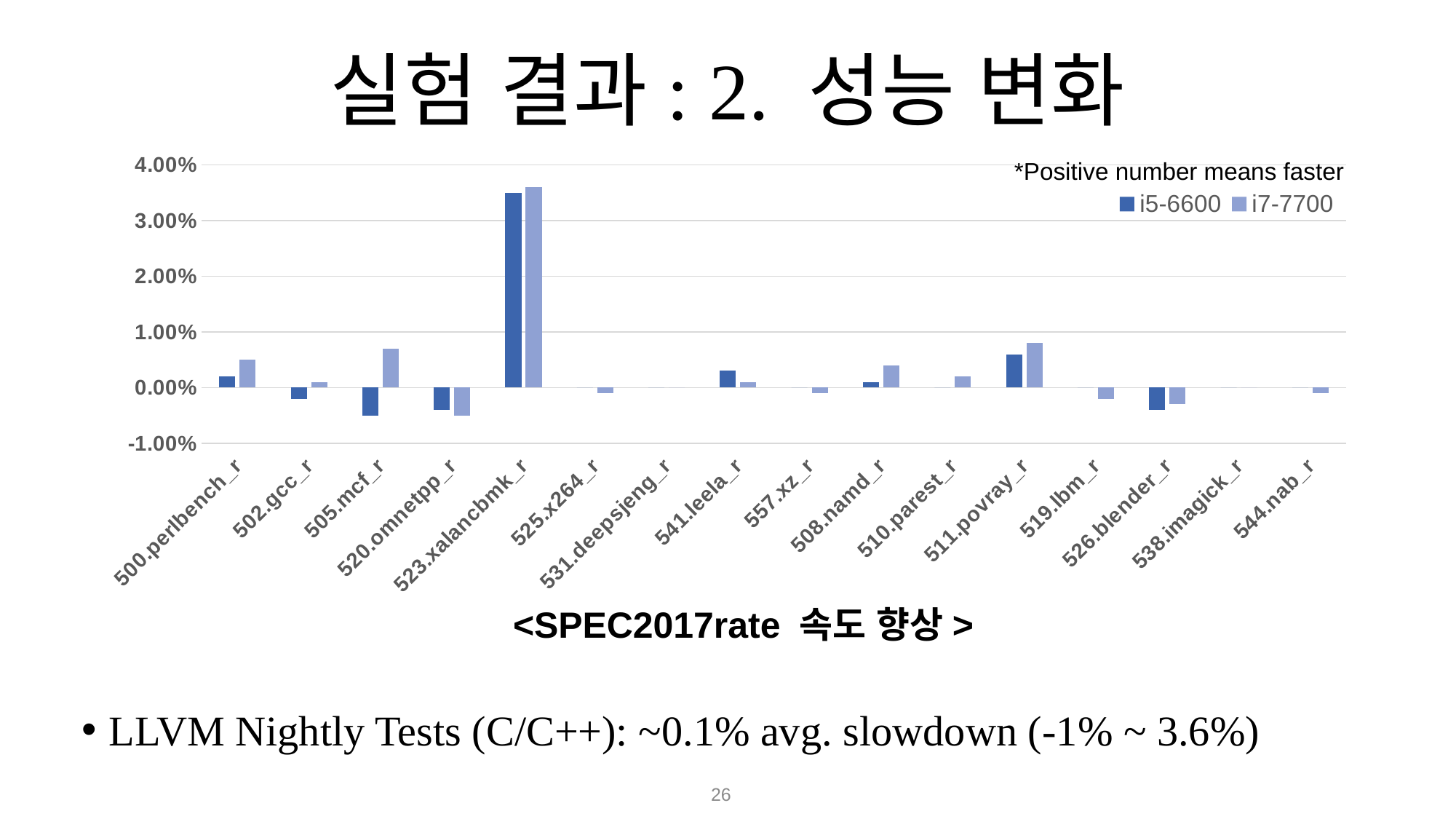

# 실험 결과: 2. 성능 변화

### Chart

| Category | i5-6600 | i7-7700 |
|---|---|---|
| 500.perlbench_r | 0.002 | 0.005 |
| 502.gcc_r | -0.002 | 0.001 |
| 505.mcf_r | -0.005 | 0.007 |
| 520.omnetpp_r | -0.004 | -0.005 |
| 523.xalancbmk_r | 0.035 | 0.036 |
| 525.x264_r | 0.0 | -0.001 |
| 531.deepsjeng_r | 0.0 | 0.0 |
| 541.leela_r | 0.003 | 0.001 |
| 557.xz_r | 0.0 | -0.001 |
| 508.namd_r | 0.001 | 0.004 |
| 510.parest_r | 0.0 | 0.002 |
| 511.povray_r | 0.006 | 0.008 |
| 519.lbm_r | 0.0 | -0.002 |
| 526.blender_r | -0.004 | -0.003 |
| 538.imagick_r | 0.0 | 0.0 |
| 544.nab_r | 0.0 | -0.001 |
*Positive number means faster
<SPEC2017rate 속도 향상>
LLVM Nightly Tests (C/C++): ~0.1% avg. slowdown (-1% ~ 3.6%)
26